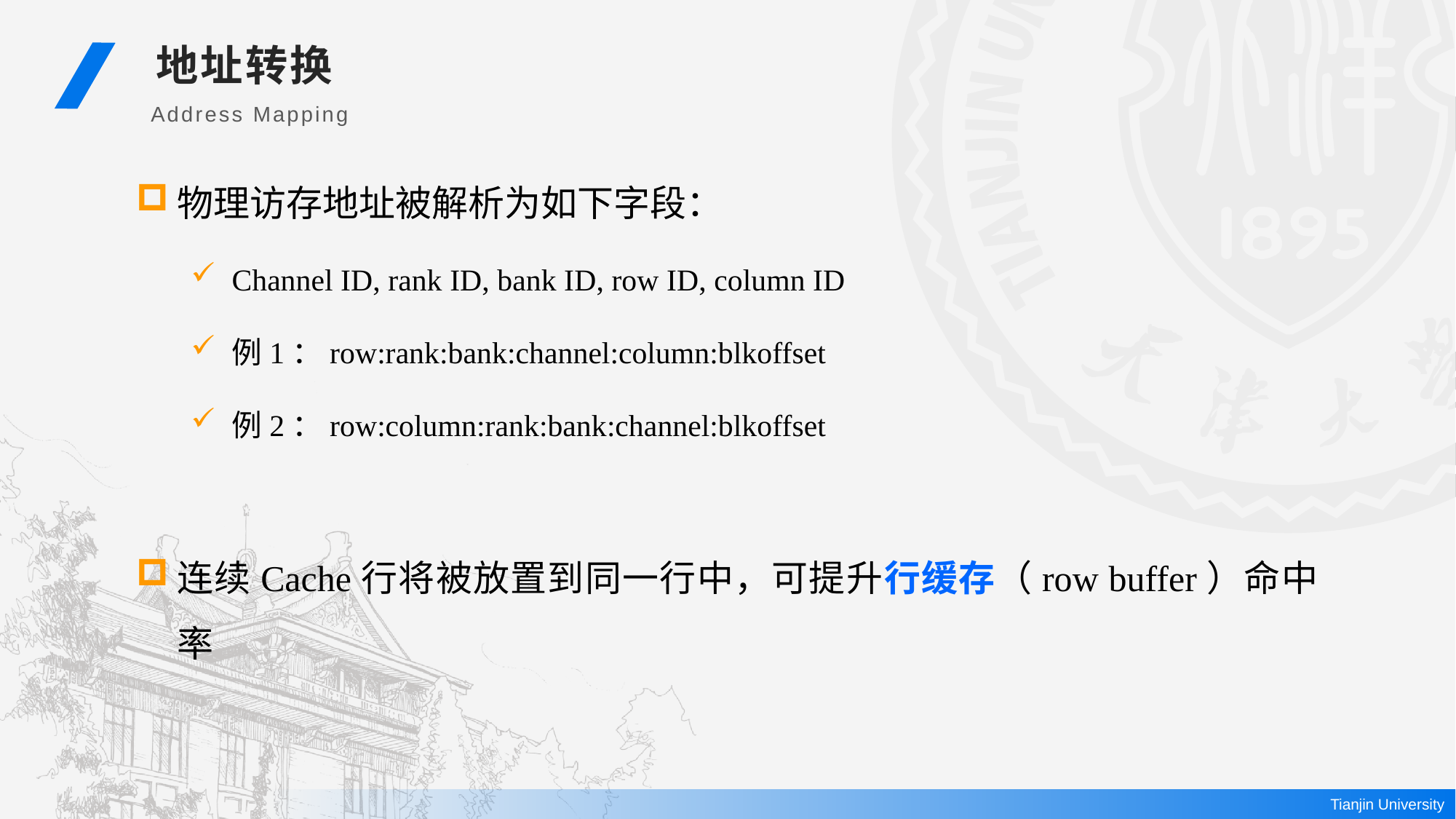

地址转换
Address Mapping
物理访存地址被解析为如下字段：
Channel ID, rank ID, bank ID, row ID, column ID
例1：row:rank:bank:channel:column:blkoffset
例2：row:column:rank:bank:channel:blkoffset

连续Cache行将被放置到同一行中，可提升行缓存（row buffer）命中率